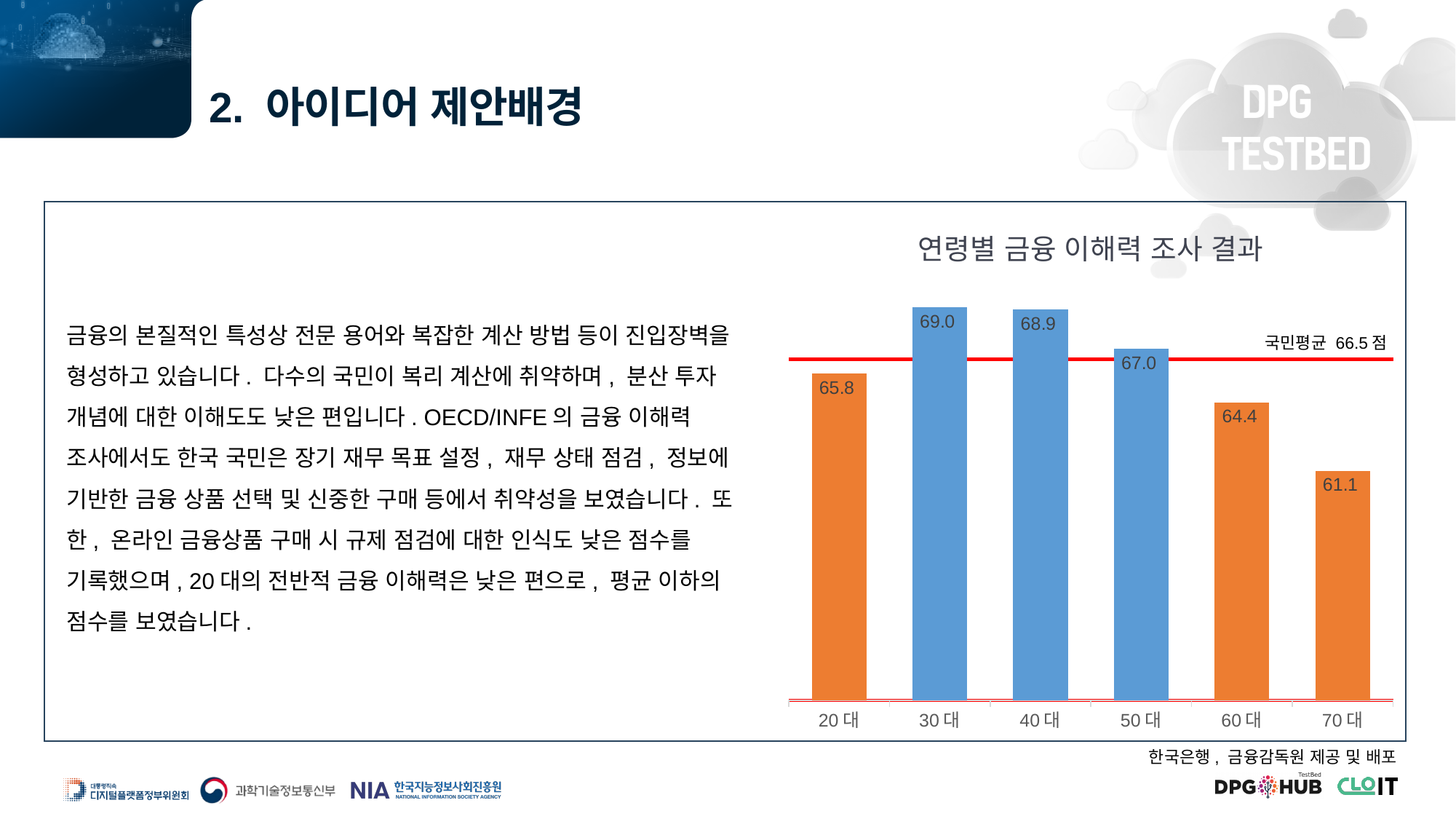

2. 아이디어 제안배경

### Chart: 연령별 금융 이해력 조사 결과

| Category | 계열 1 |
|---|---|
| 20대 | 65.8 |
| 30대 | 69.0 |
| 40대 | 68.9 |
| 50대 | 67.0 |
| 60대 | 64.4 |
| 70대 | 61.1 |
금융의 본질적인 특성상 전문 용어와 복잡한 계산 방법 등이 진입장벽을 형성하고 있습니다. 다수의 국민이 복리 계산에 취약하며, 분산 투자 개념에 대한 이해도도 낮은 편입니다. OECD/INFE의 금융 이해력 조사에서도 한국 국민은 장기 재무 목표 설정, 재무 상태 점검, 정보에 기반한 금융 상품 선택 및 신중한 구매 등에서 취약성을 보였습니다. 또한, 온라인 금융상품 구매 시 규제 점검에 대한 인식도 낮은 점수를 기록했으며, 20대의 전반적 금융 이해력은 낮은 편으로, 평균 이하의 점수를 보였습니다.
국민평균 66.5점
한국은행, 금융감독원 제공 및 배포